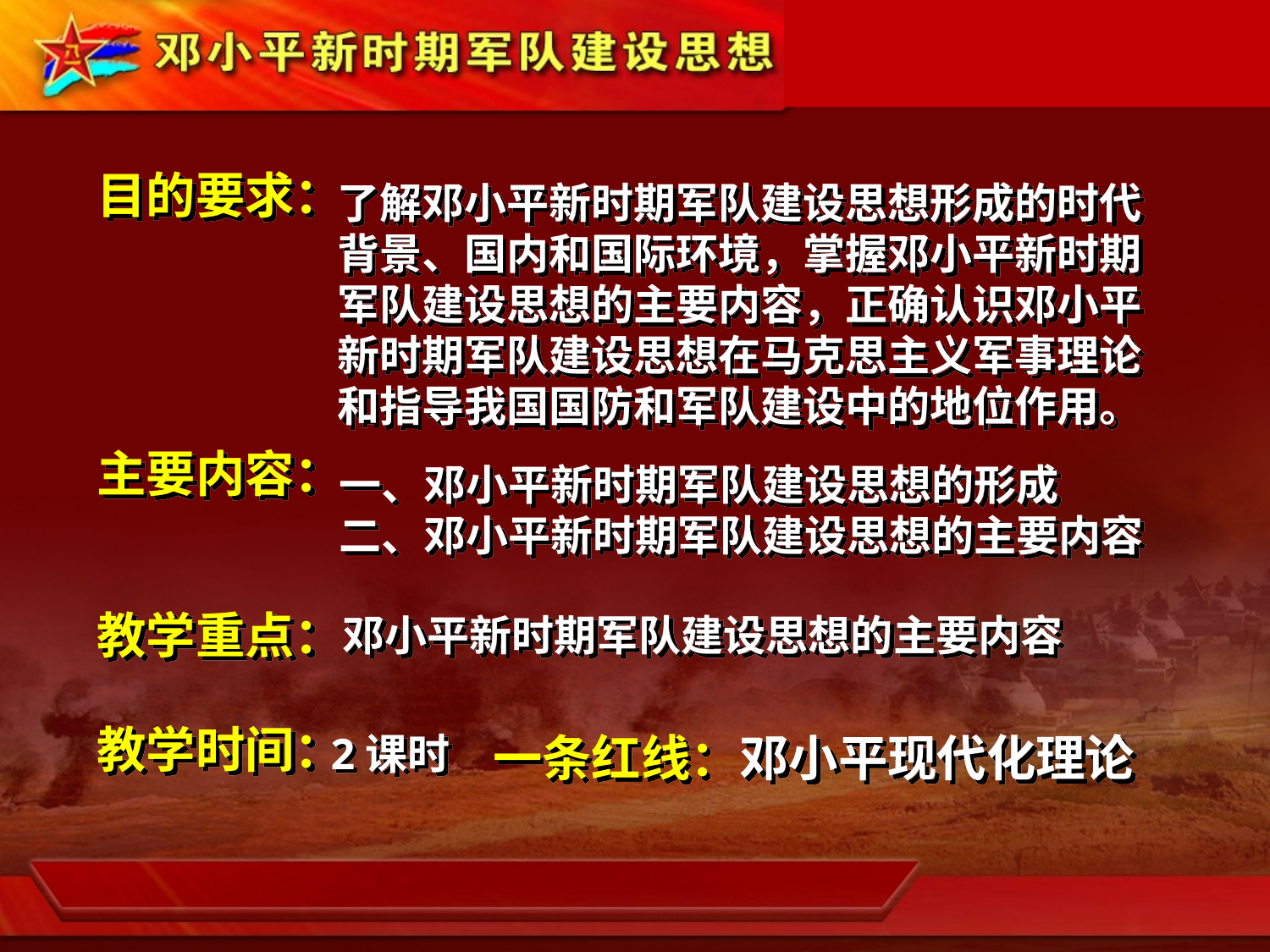

目的要求：
了解邓小平新时期军队建设思想形成的时代背景、国内和国际环境，掌握邓小平新时期军队建设思想的主要内容，正确认识邓小平新时期军队建设思想在马克思主义军事理论和指导我国国防和军队建设中的地位作用。
主要内容：
一、邓小平新时期军队建设思想的形成
二、邓小平新时期军队建设思想的主要内容

教学重点：
邓小平新时期军队建设思想的主要内容
教学时间：
2课时
一条红线：邓小平现代化理论